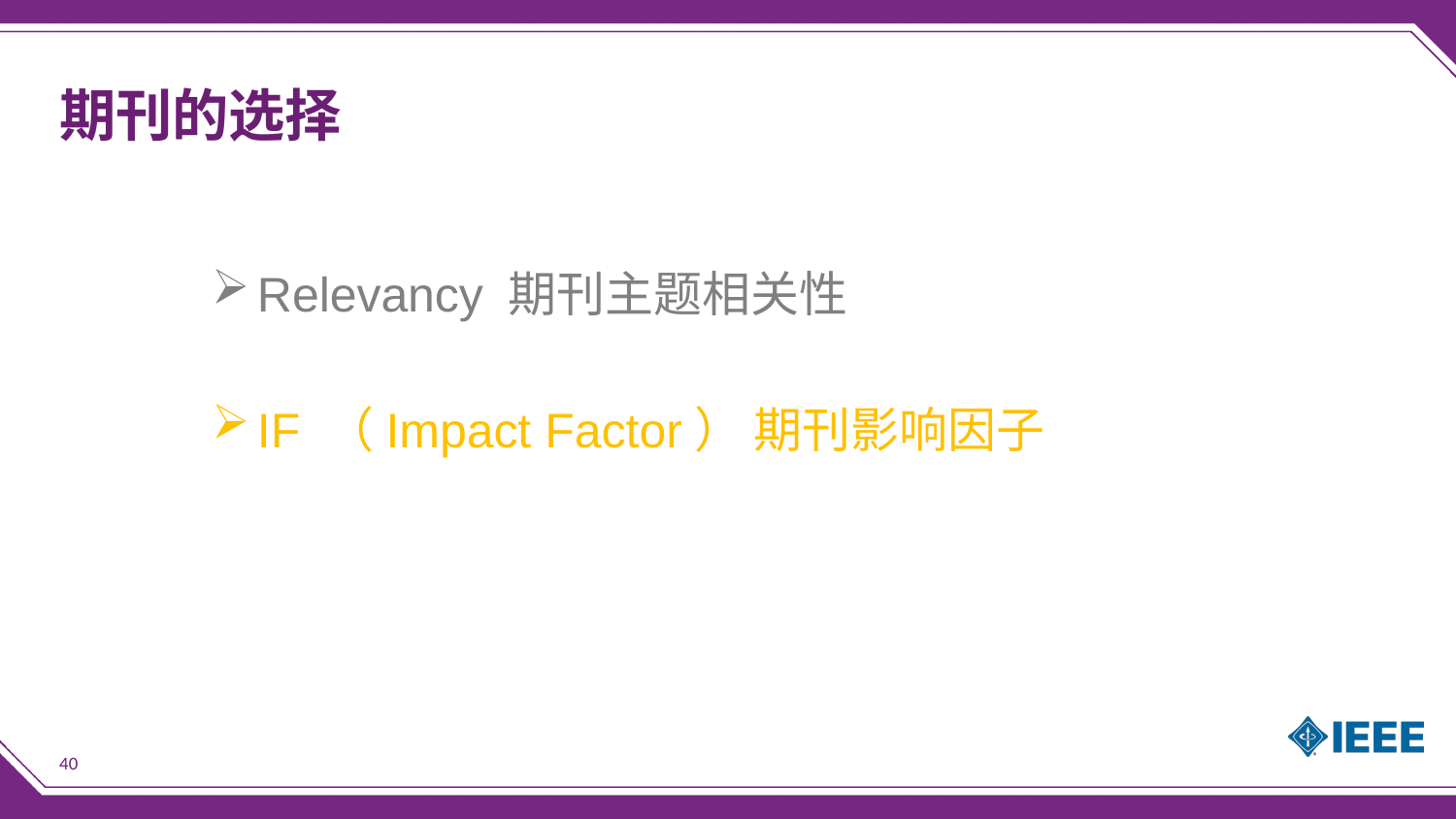

期刊的选择
Relevancy 期刊主题相关性

IF （Impact Factor） 期刊影响因子
40